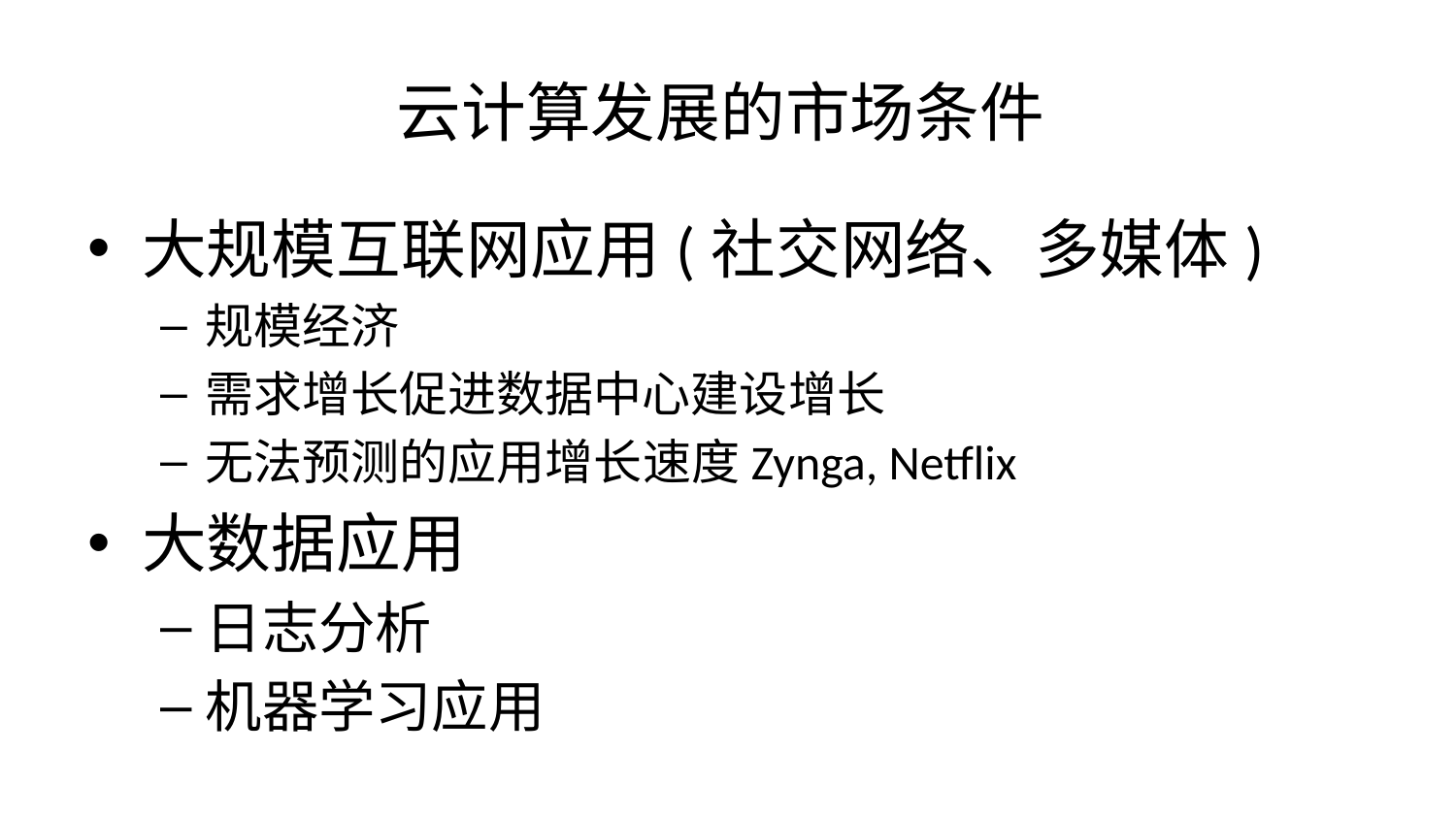

# 云计算发展的市场条件
大规模互联网应用(社交网络、多媒体)
规模经济
需求增长促进数据中心建设增长
无法预测的应用增长速度Zynga, Netflix
大数据应用
日志分析
机器学习应用